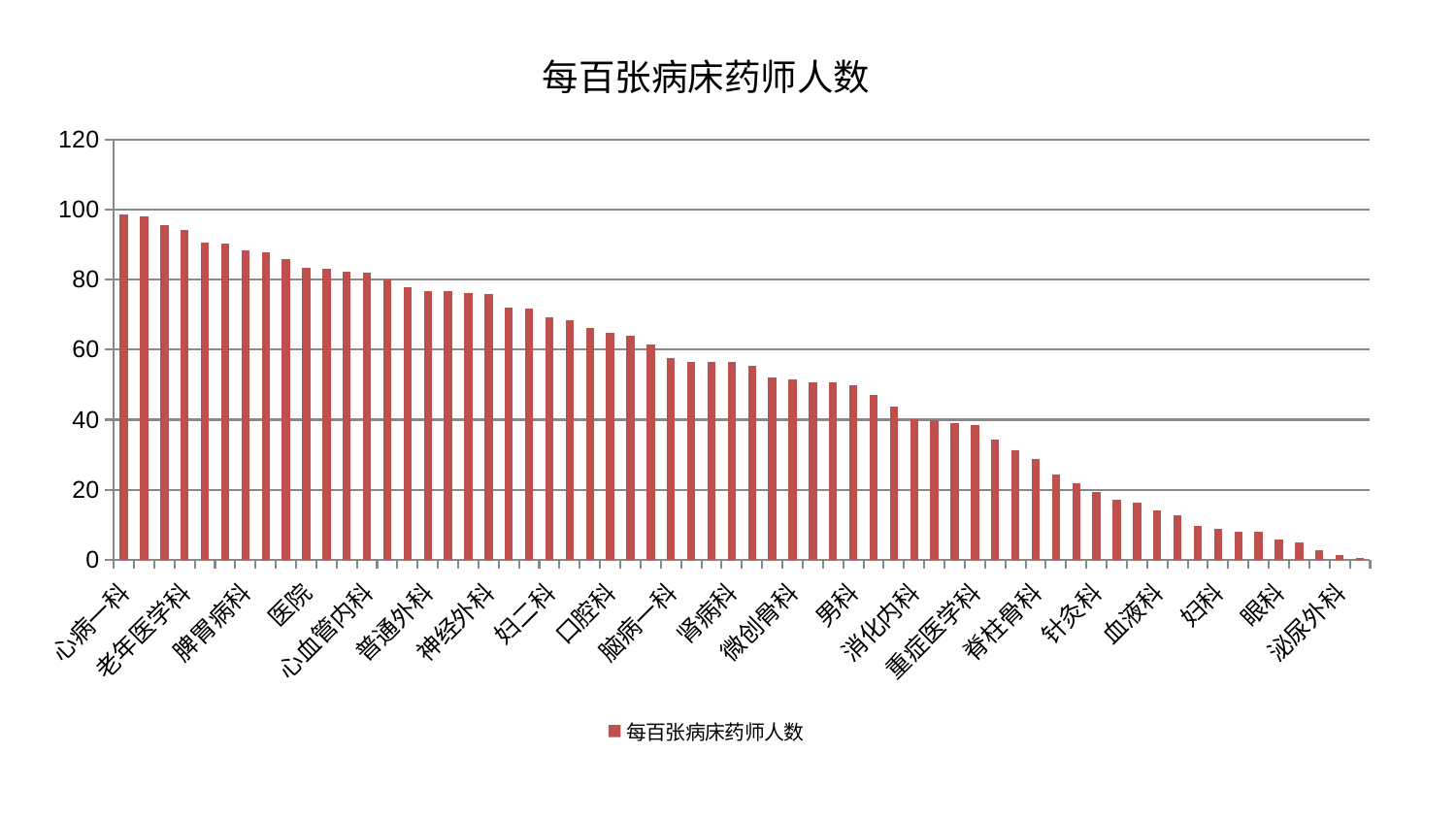

### Chart: 每百张病床药师人数

| Category | 每百张病床药师人数 |
|---|---|
| 心病一科 | 98.7503227230502 |
| 中医经典科 | 97.97117369944297 |
| 东区肾病科 | 95.70746745762817 |
| 老年医学科 | 94.06709352786015 |
| 脑病三科 | 90.62915823024625 |
| 风湿病科 | 90.36267344556028 |
| 脾胃病科 | 88.41654071820251 |
| 推拿科 | 87.75761963352534 |
| 小儿推拿科 | 85.75698456703293 |
| 医院 | 83.39196889632696 |
| 肛肠科 | 83.1469084831852 |
| 胸外科 | 82.41430555832045 |
| 心血管内科 | 81.9535359981093 |
| 治未病中心 | 79.99782589775086 |
| 呼吸内科 | 77.82428343050628 |
| 普通外科 | 76.74704722994004 |
| 关节骨科 | 76.70788314126824 |
| 儿科 | 76.23288162043302 |
| 神经外科 | 75.97706959775819 |
| 东区重症医学科 | 72.13776239260244 |
| 肾脏内科 | 71.60435803749492 |
| 妇二科 | 69.130233724317 |
| 西区重症医学科 | 68.38600960934531 |
| 显微骨科 | 66.20186649634734 |
| 口腔科 | 64.78524759941781 |
| 美容皮肤科 | 64.08816415968978 |
| 综合内科 | 61.4866789032815 |
| 脑病一科 | 57.502498685861724 |
| 神经内科 | 56.52308188905859 |
| 骨科 | 56.38008256571116 |
| 肾病科 | 56.37518068070613 |
| 肝胆外科 | 55.412234296911755 |
| 妇科妇二科合并 | 51.9557851727372 |
| 微创骨科 | 51.48024015030765 |
| 耳鼻喉科 | 50.58624149108644 |
| 康复科 | 50.548245381537996 |
| 男科 | 49.80123898632067 |
| 创伤骨科 | 47.1672920356025 |
| 心病二科 | 43.63480668801483 |
| 消化内科 | 40.047001133080464 |
| 内分泌科 | 39.82648605249257 |
| 乳腺甲状腺外科 | 39.10754689296083 |
| 重症医学科 | 38.48304282688959 |
| 脑病二科 | 34.423894313226185 |
| 肝病科 | 31.228143078697812 |
| 脊柱骨科 | 28.722094406715026 |
| 周围血管科 | 24.38944406826049 |
| 身心医学科 | 21.874937176866172 |
| 针灸科 | 19.30150830836943 |
| 心病三科 | 17.000039378296417 |
| 中医外治中心 | 16.302431665394977 |
| 血液科 | 14.02257771692672 |
| 运动损伤骨科 | 12.594075266626103 |
| 心病四科 | 9.718828763233756 |
| 妇科 | 8.891923233039623 |
| 脾胃科消化科合并 | 7.906057759336904 |
| 小儿骨科 | 7.9034623709060225 |
| 眼科 | 5.851582453478632 |
| 产科 | 5.030984018910201 |
| 肿瘤内科 | 2.615140732823562 |
| 泌尿外科 | 1.4002910759801201 |
| 皮肤科 | 0.6203570359126109 |
203